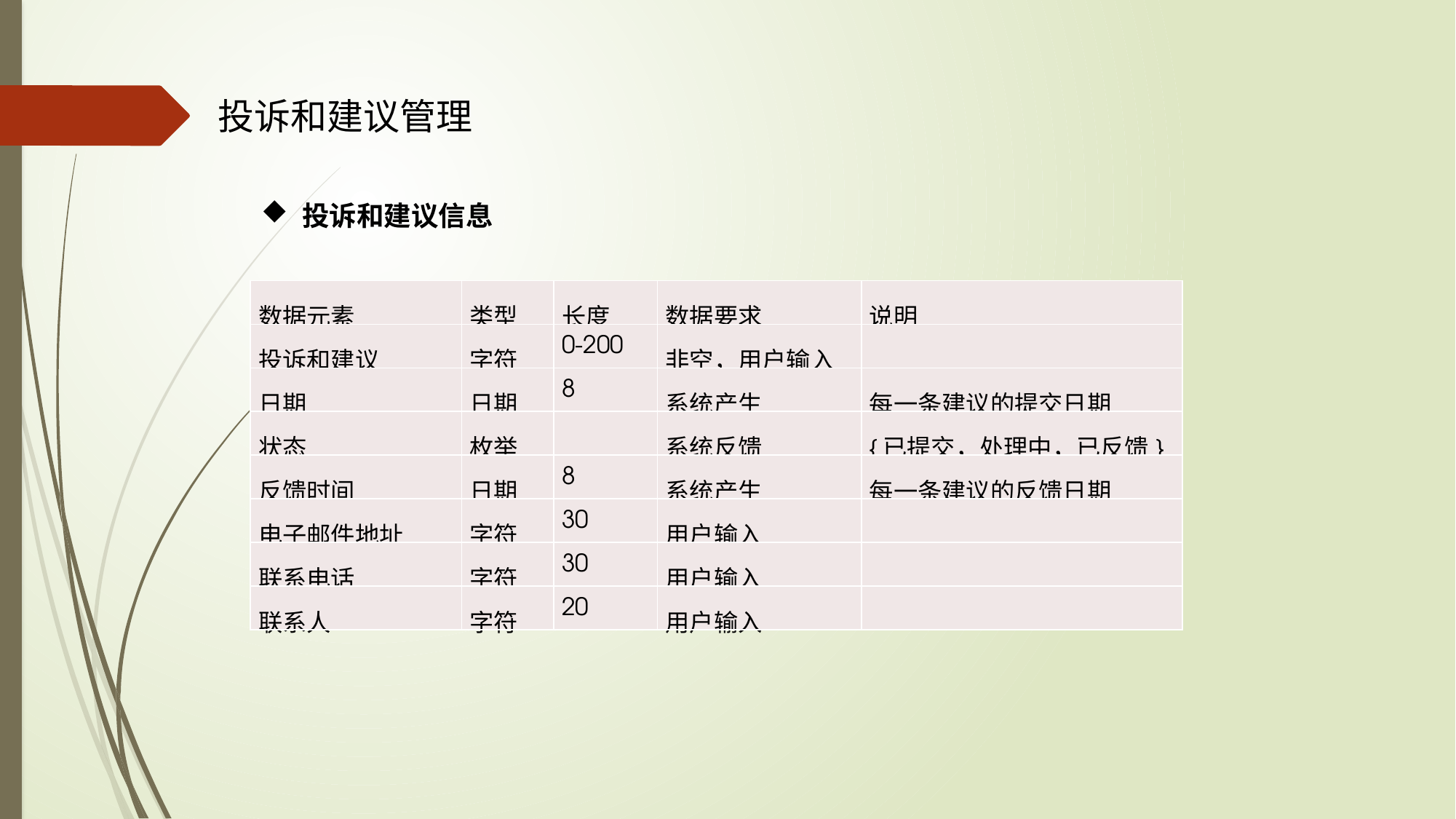

投诉和建议管理
投诉和建议信息
| 数据元素 | 类型 | 长度 | 数据要求 | 说明 |
| --- | --- | --- | --- | --- |
| 投诉和建议 | 字符 | 0-200 | 非空，用户输入 |  |
| 日期 | 日期 | 8 | 系统产生 | 每一条建议的提交日期 |
| 状态 | 枚举 |  | 系统反馈 | {已提交，处理中，已反馈} |
| 反馈时间 | 日期 | 8 | 系统产生 | 每一条建议的反馈日期 |
| 电子邮件地址 | 字符 | 30 | 用户输入 |  |
| 联系电话 | 字符 | 30 | 用户输入 |  |
| 联系人 | 字符 | 20 | 用户输入 |  |